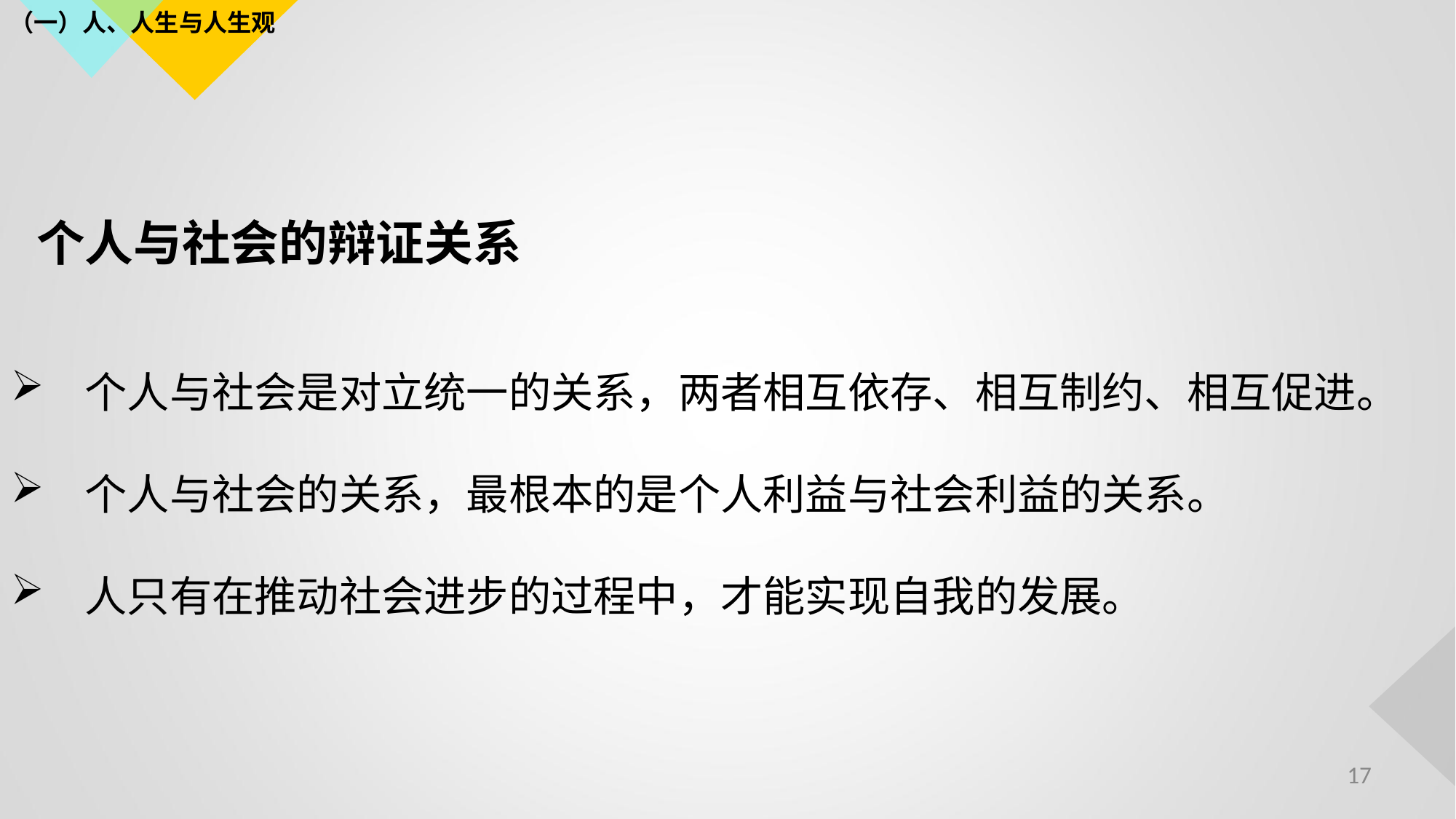

（一）人、人生与人生观
个人与社会的辩证关系
 个人与社会是对立统一的关系，两者相互依存、相互制约、相互促进。
 个人与社会的关系，最根本的是个人利益与社会利益的关系。
 人只有在推动社会进步的过程中，才能实现自我的发展。

17